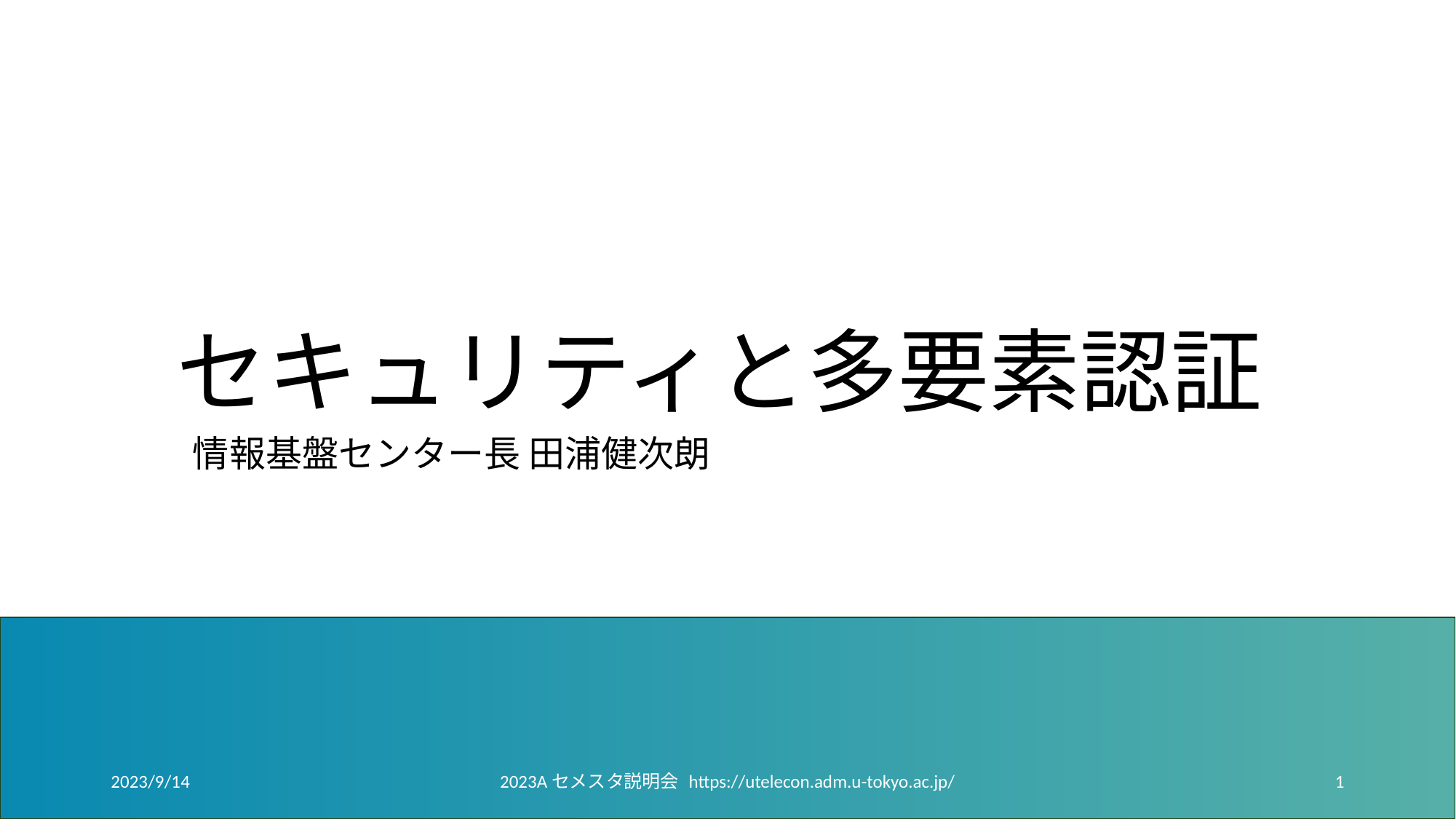

# セキュリティと多要素認証
情報基盤センター長 田浦健次朗
2023/9/14
2023Aセメスタ説明会 https://utelecon.adm.u-tokyo.ac.jp/
1